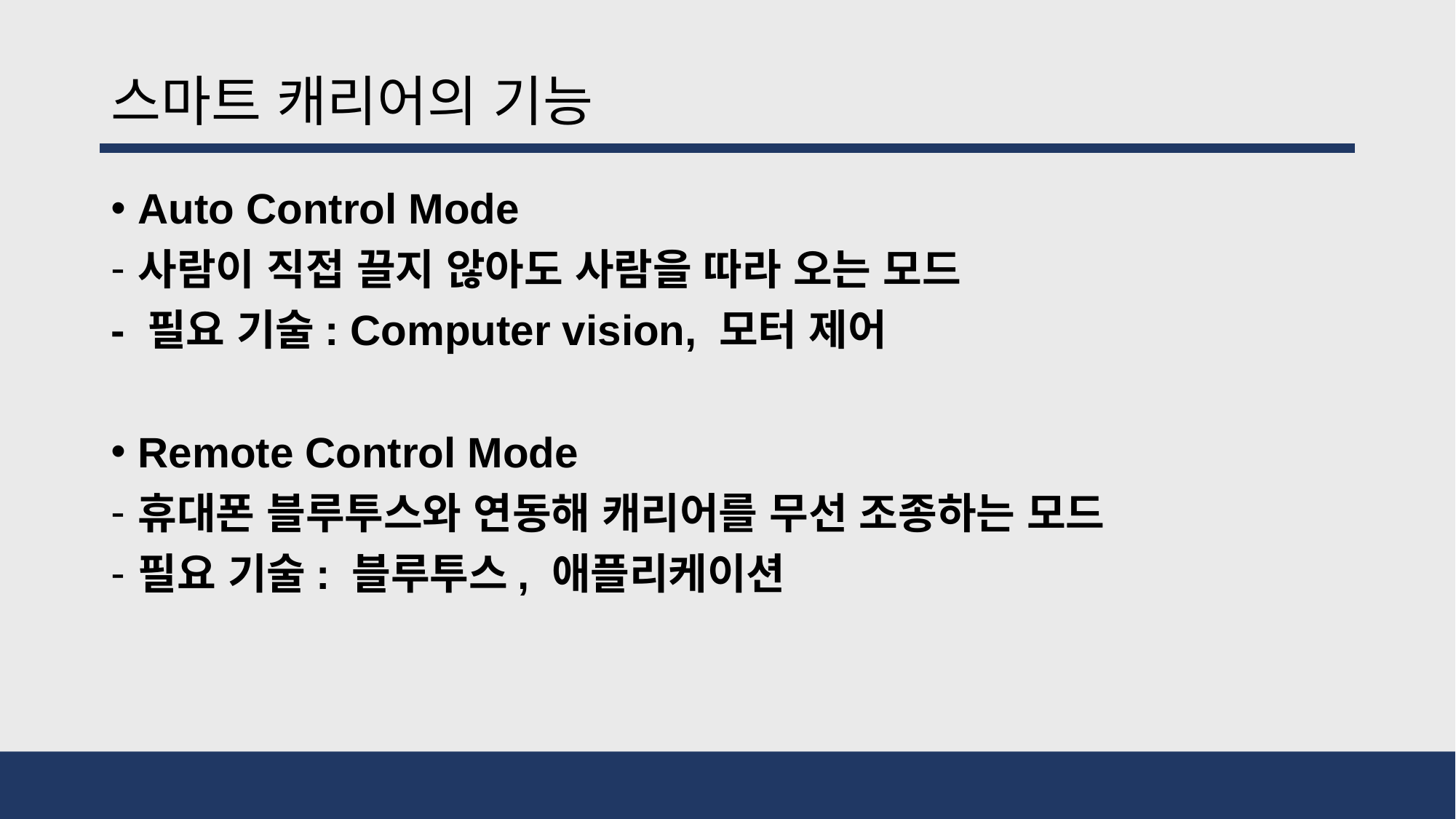

# 스마트 캐리어의 기능
Auto Control Mode
사람이 직접 끌지 않아도 사람을 따라 오는 모드
- 필요 기술: Computer vision, 모터 제어

Remote Control Mode
휴대폰 블루투스와 연동해 캐리어를 무선 조종하는 모드
필요 기술: 블루투스, 애플리케이션